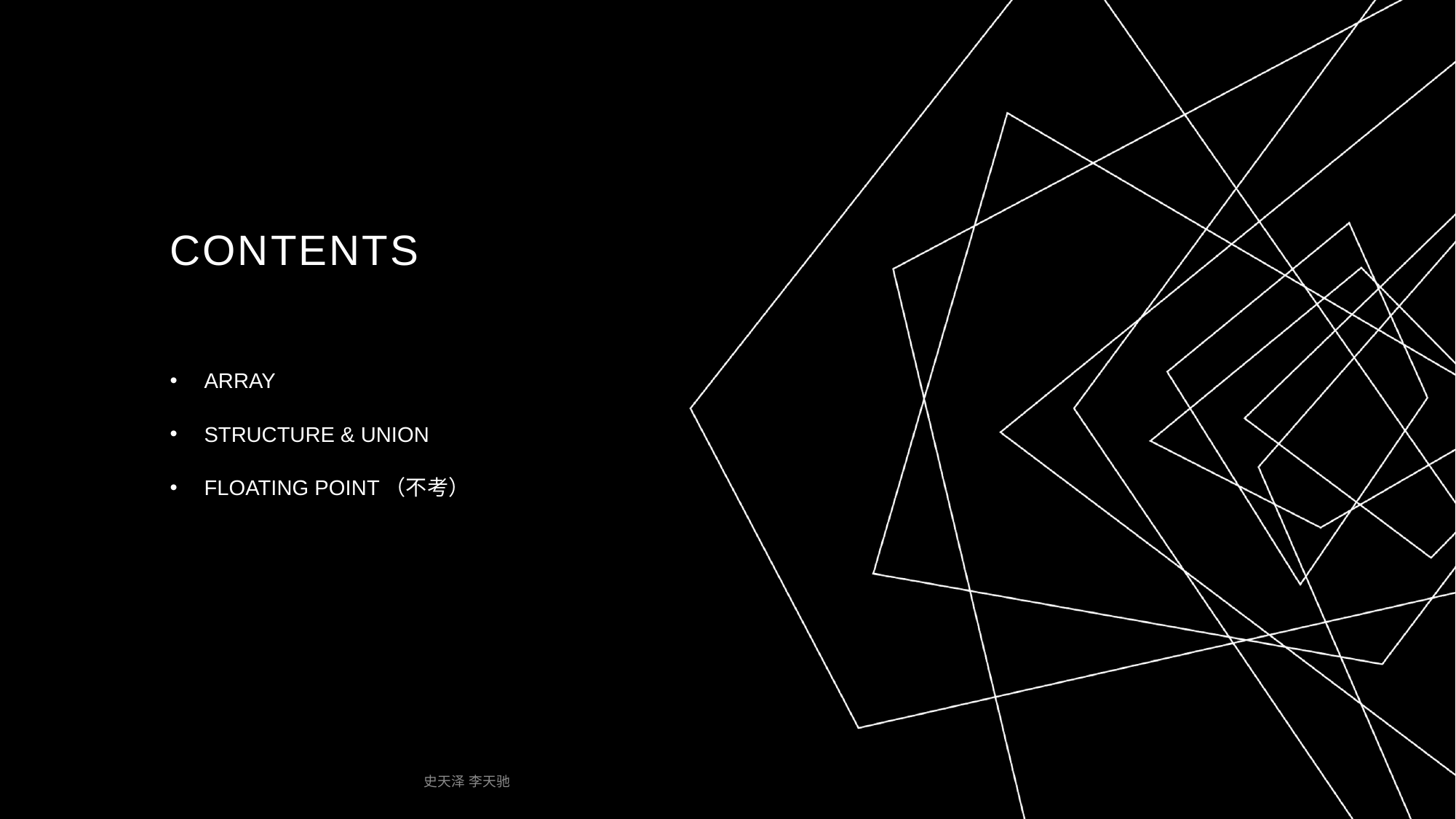

# CONTENTS
ARRAY
STRUCTURE & UNION
FLOATING POINT（不考）
史天泽 李天驰

2